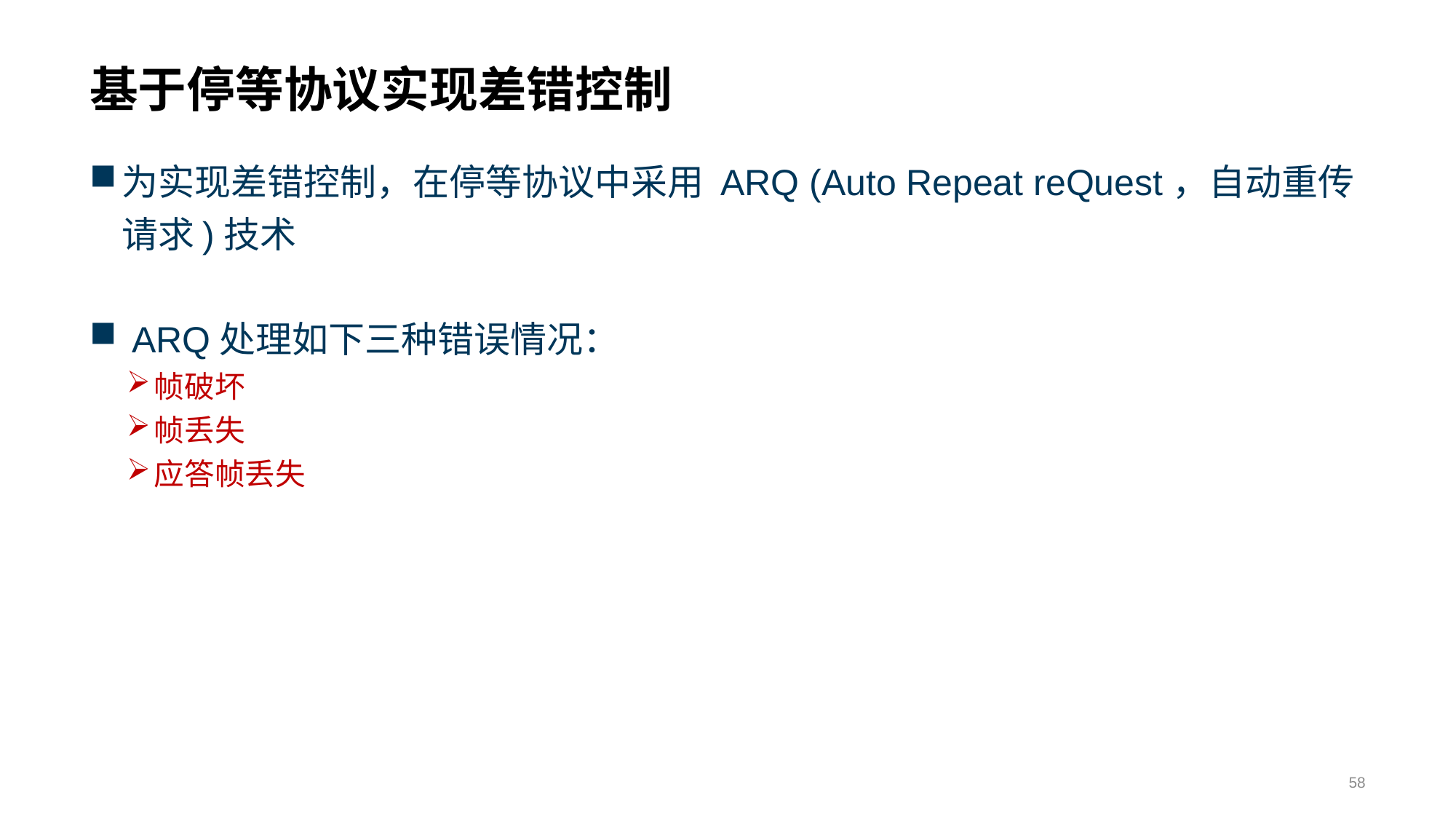

# 基于停等协议实现差错控制
为实现差错控制，在停等协议中采用 ARQ (Auto Repeat reQuest，自动重传请求)技术

 ARQ处理如下三种错误情况：
帧破坏
帧丢失
应答帧丢失

58